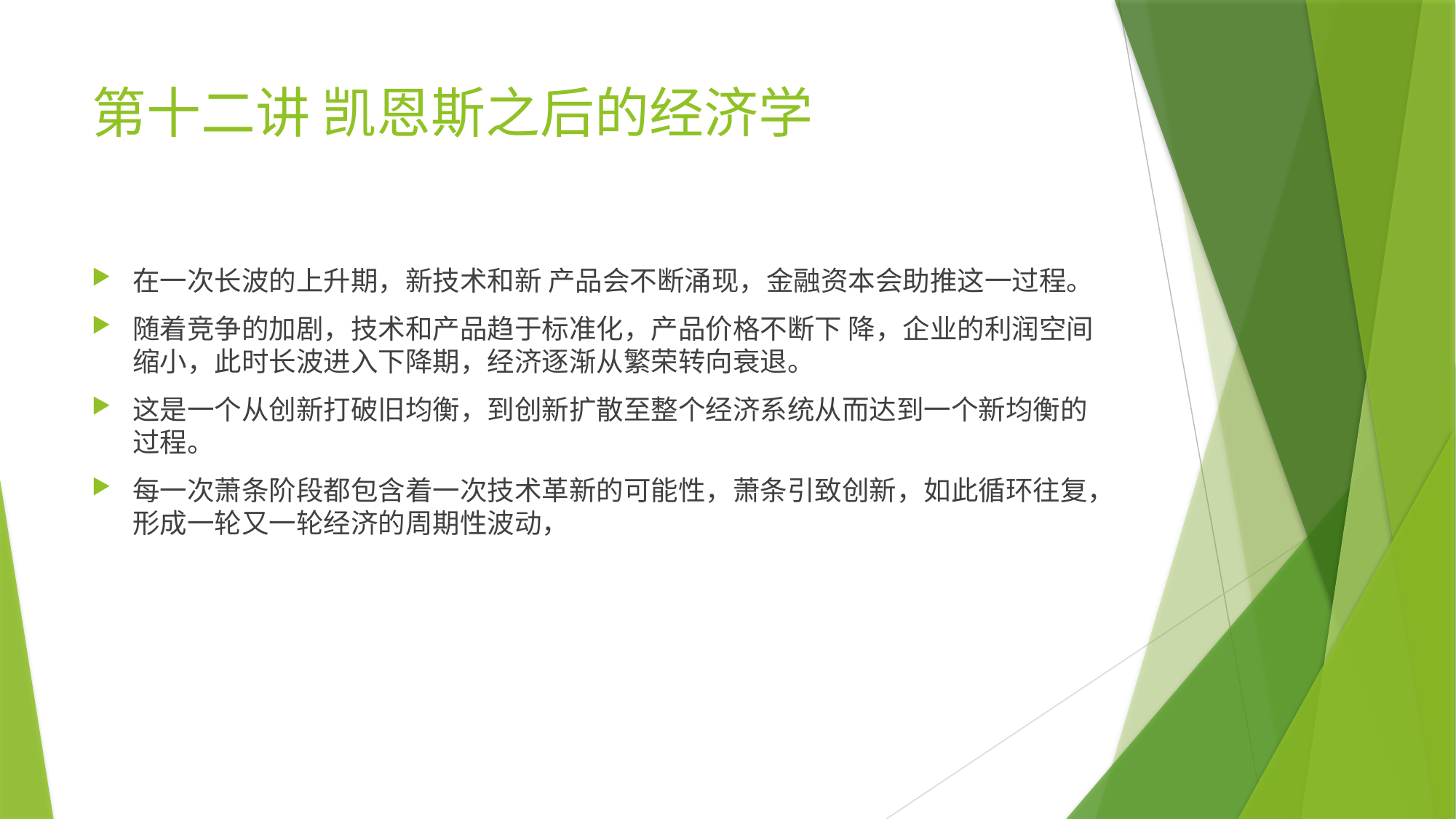

# 第十二讲 凯恩斯之后的经济学
在一次长波的上升期，新技术和新 产品会不断涌现，金融资本会助推这一过程。
随着竞争的加剧，技术和产品趋于标准化，产品价格不断下 降，企业的利润空间缩小，此时长波进入下降期，经济逐渐从繁荣转向衰退。
这是一个从创新打破旧均衡，到创新扩散至整个经济系统从而达到一个新均衡的过程。
每一次萧条阶段都包含着一次技术革新的可能性，萧条引致创新，如此循环往复，形成一轮又一轮经济的周期性波动，